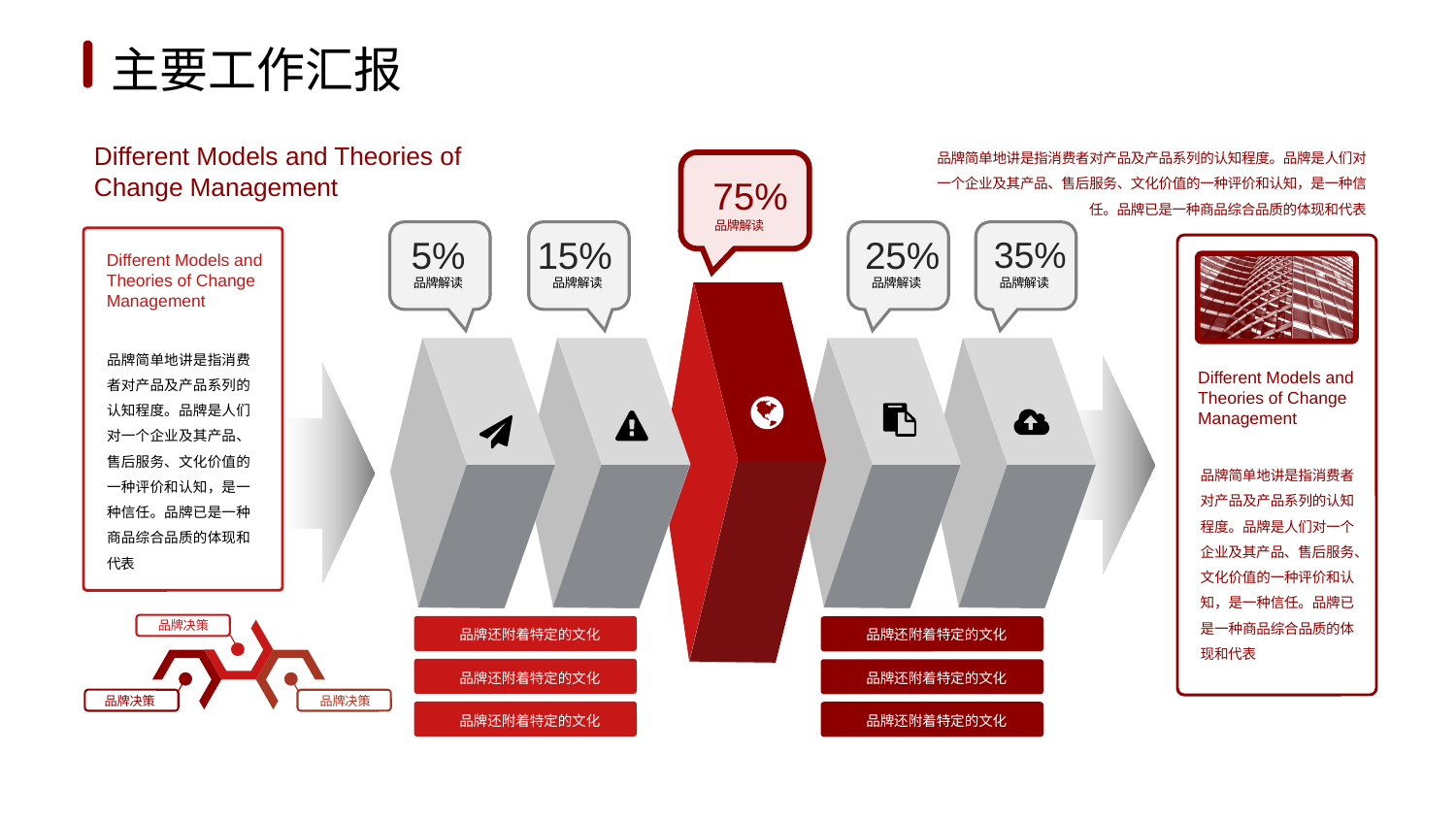

1
2
3
4
5
6
主要工作汇报

品牌简单地讲是指消费者对产品及产品系列的认知程度。品牌是人们对一个企业及其产品、售后服务、文化价值的一种评价和认知，是一种信任。品牌已是一种商品综合品质的体现和代表
Different Models and Theories of Change Management

75%
品牌解读

35%
5%
15%
25%

Different Models and Theories of Change Management

品牌解读
品牌解读
品牌解读
品牌解读
品牌简单地讲是指消费者对产品及产品系列的认知程度。品牌是人们对一个企业及其产品、售后服务、文化价值的一种评价和认知，是一种信任。品牌已是一种商品综合品质的体现和代表

Different Models and Theories of Change Management

品牌简单地讲是指消费者对产品及产品系列的认知程度。品牌是人们对一个企业及其产品、售后服务、文化价值的一种评价和认知，是一种信任。品牌已是一种商品综合品质的体现和代表

品牌决策

品牌决策
品牌决策

品牌还附着特定的文化
品牌还附着特定的文化

品牌还附着特定的文化
品牌还附着特定的文化

品牌还附着特定的文化
品牌还附着特定的文化